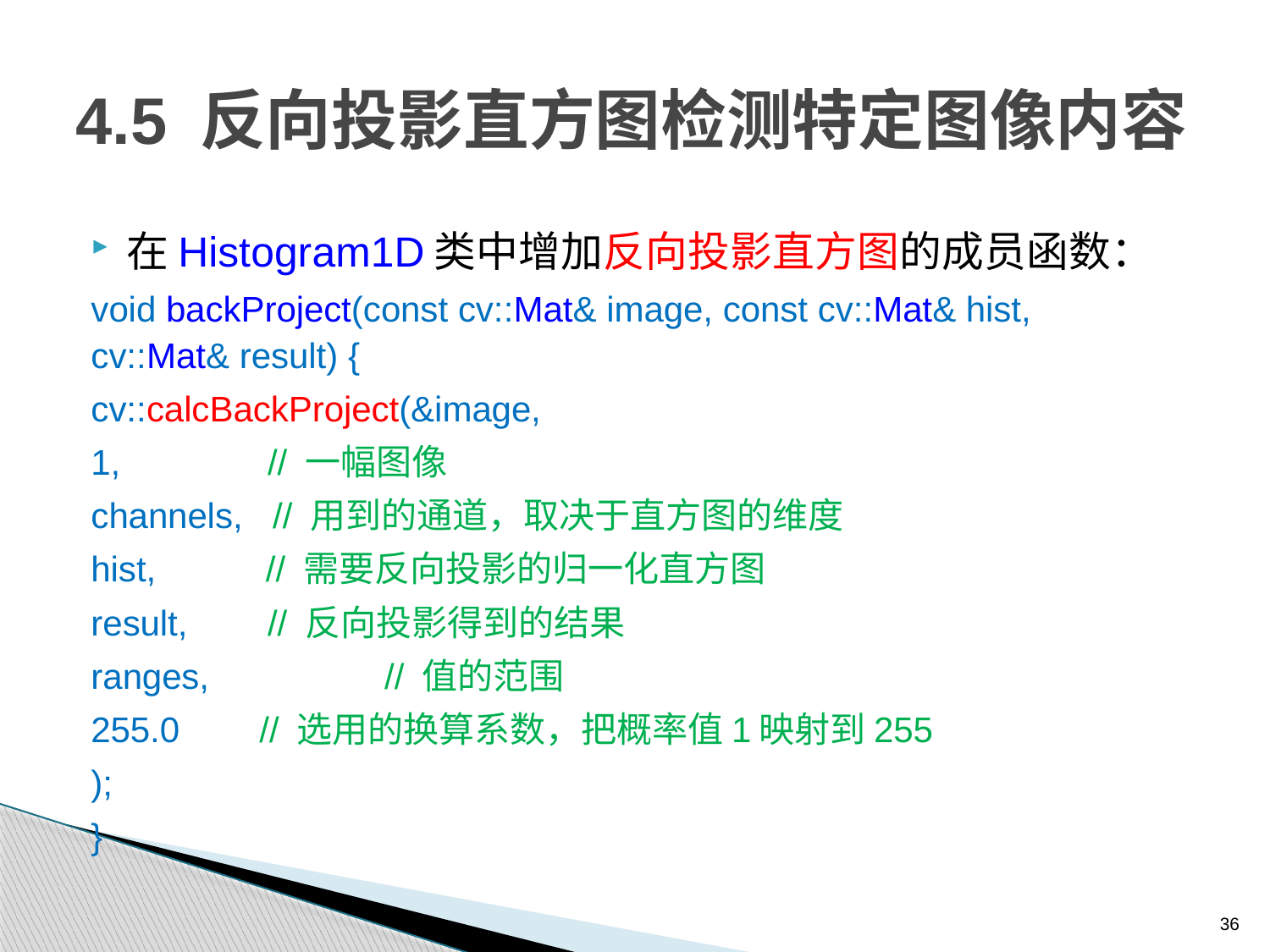

# 4.5 反向投影直方图检测特定图像内容
在Histogram1D类中增加反向投影直方图的成员函数：
void backProject(const cv::Mat& image, const cv::Mat& hist, 		cv::Mat& result) {
	cv::calcBackProject(&image,
		1,	      // 一幅图像
		channels,   // 用到的通道，取决于直方图的维度
		hist,           // 需要反向投影的归一化直方图
		result,	      // 反向投影得到的结果
		ranges,	      // 值的范围
		255.0        // 选用的换算系数，把概率值1映射到255
		);
}
36